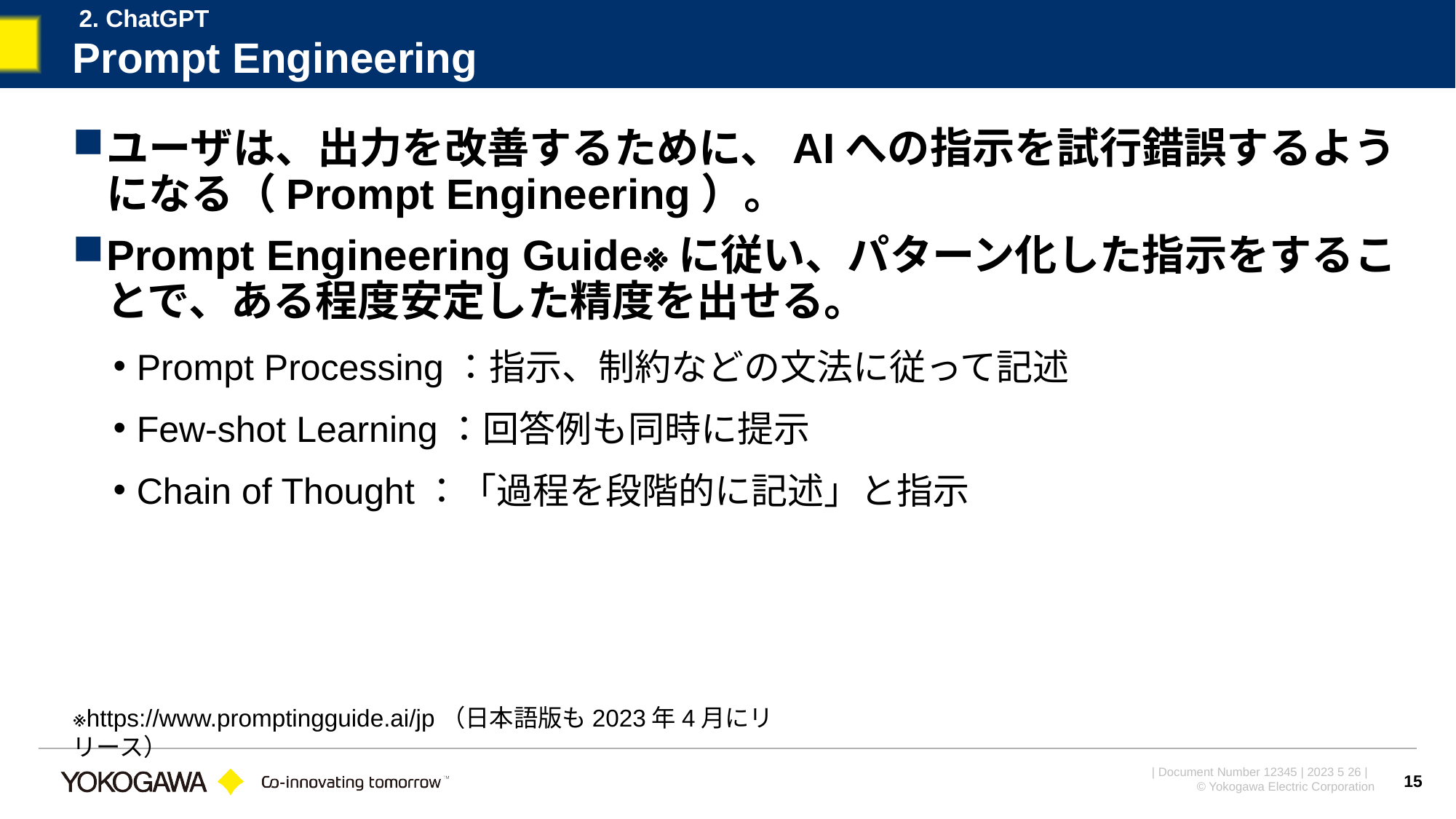

2. ChatGPT
# Prompt Engineering
ユーザは、出力を改善するために、AIへの指示を試行錯誤するようになる（Prompt Engineering）。
Prompt Engineering Guide※に従い、パターン化した指示をすることで、ある程度安定した精度を出せる。
Prompt Processing：指示、制約などの文法に従って記述
Few-shot Learning：回答例も同時に提示
Chain of Thought：「過程を段階的に記述」と指示
※https://www.promptingguide.ai/jp（日本語版も2023年4月にリリース）
15